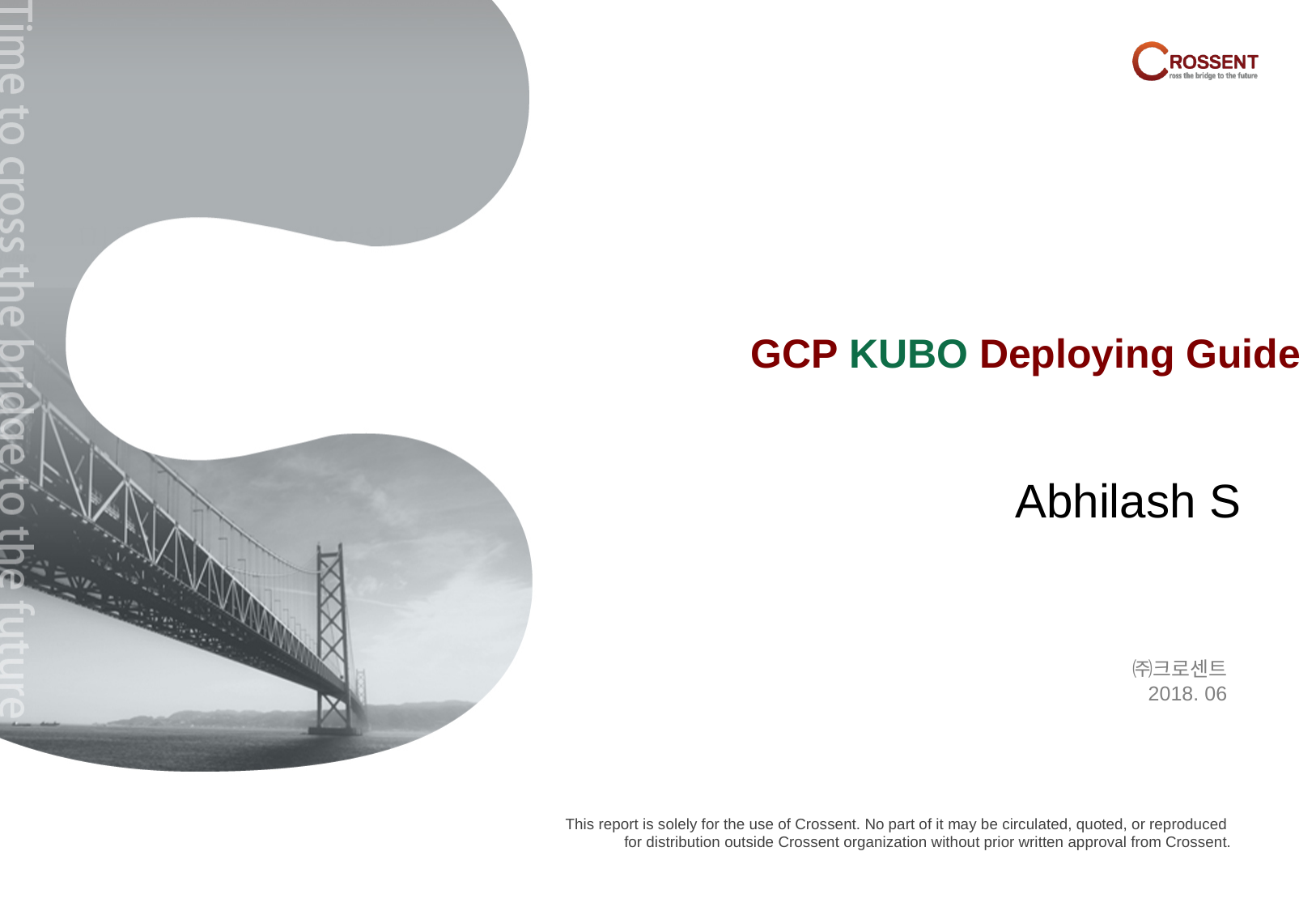

GCP KUBO Deploying Guide
Abhilash S
㈜크로센트
2018. 06